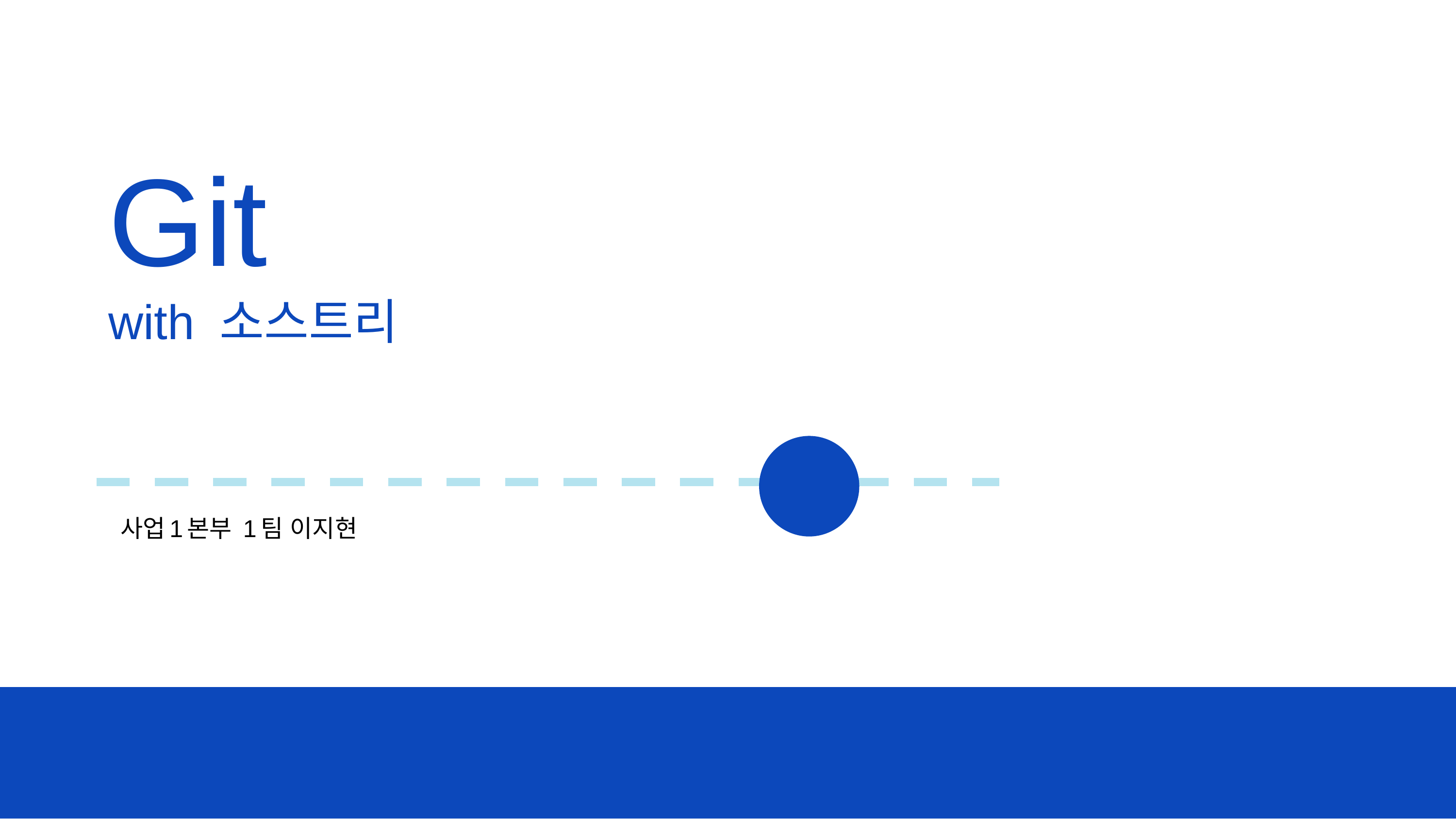

# Git with 소스트리

사업1본부 1팀 이지현